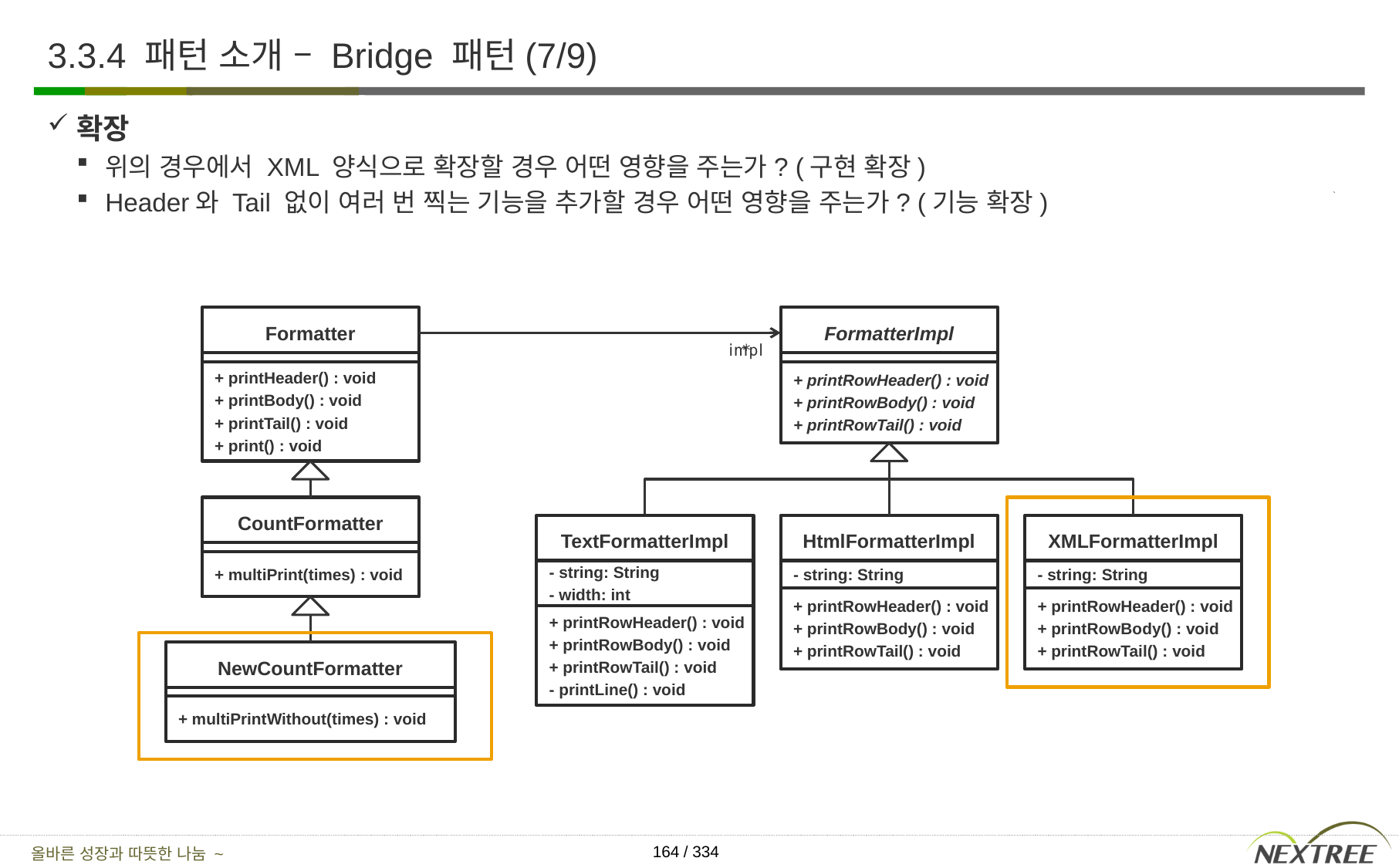

# 3.3.4 패턴 소개 – Bridge 패턴(7/9)
확장
위의 경우에서 XML 양식으로 확장할 경우 어떤 영향을 주는가? (구현 확장)
Header와 Tail 없이 여러 번 찍는 기능을 추가할 경우 어떤 영향을 주는가? (기능 확장)
Formatter
FormatterImpl
impl
*

+ printHeader() : void
+ printBody() : void
+ printTail() : void
+ print() : void
+ printRowHeader() : void
+ printRowBody() : void
+ printRowTail() : void

CountFormatter

TextFormatterImpl
HtmlFormatterImpl
XMLFormatterImpl

+ multiPrint(times) : void
- string: String
- width: int
- string: String
- string: String
+ printRowHeader() : void
+ printRowBody() : void
+ printRowTail() : void
+ printRowHeader() : void
+ printRowBody() : void
+ printRowTail() : void

+ printRowHeader() : void
+ printRowBody() : void
+ printRowTail() : void
- printLine() : void

NewCountFormatter

+ multiPrintWithout(times) : void